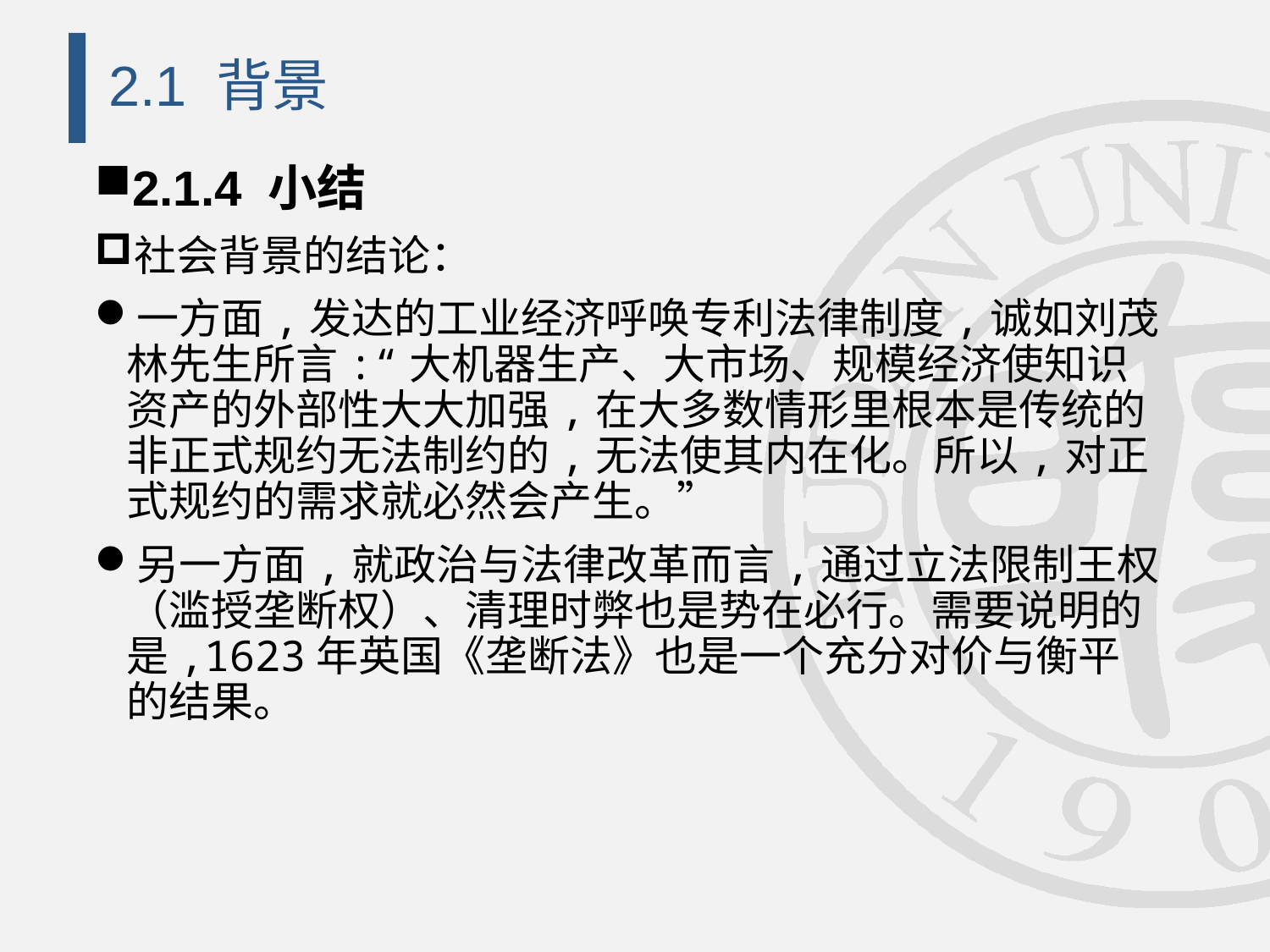

# 2.1 背景
2.1.4 小结
社会背景的结论：
一方面,发达的工业经济呼唤专利法律制度,诚如刘茂林先生所言:“大机器生产、大市场、规模经济使知识资产的外部性大大加强,在大多数情形里根本是传统的非正式规约无法制约的,无法使其内在化。所以,对正式规约的需求就必然会产生。”
另一方面,就政治与法律改革而言,通过立法限制王权（滥授垄断权）、清理时弊也是势在必行。需要说明的是,1623年英国《垄断法》也是一个充分对价与衡平的结果。